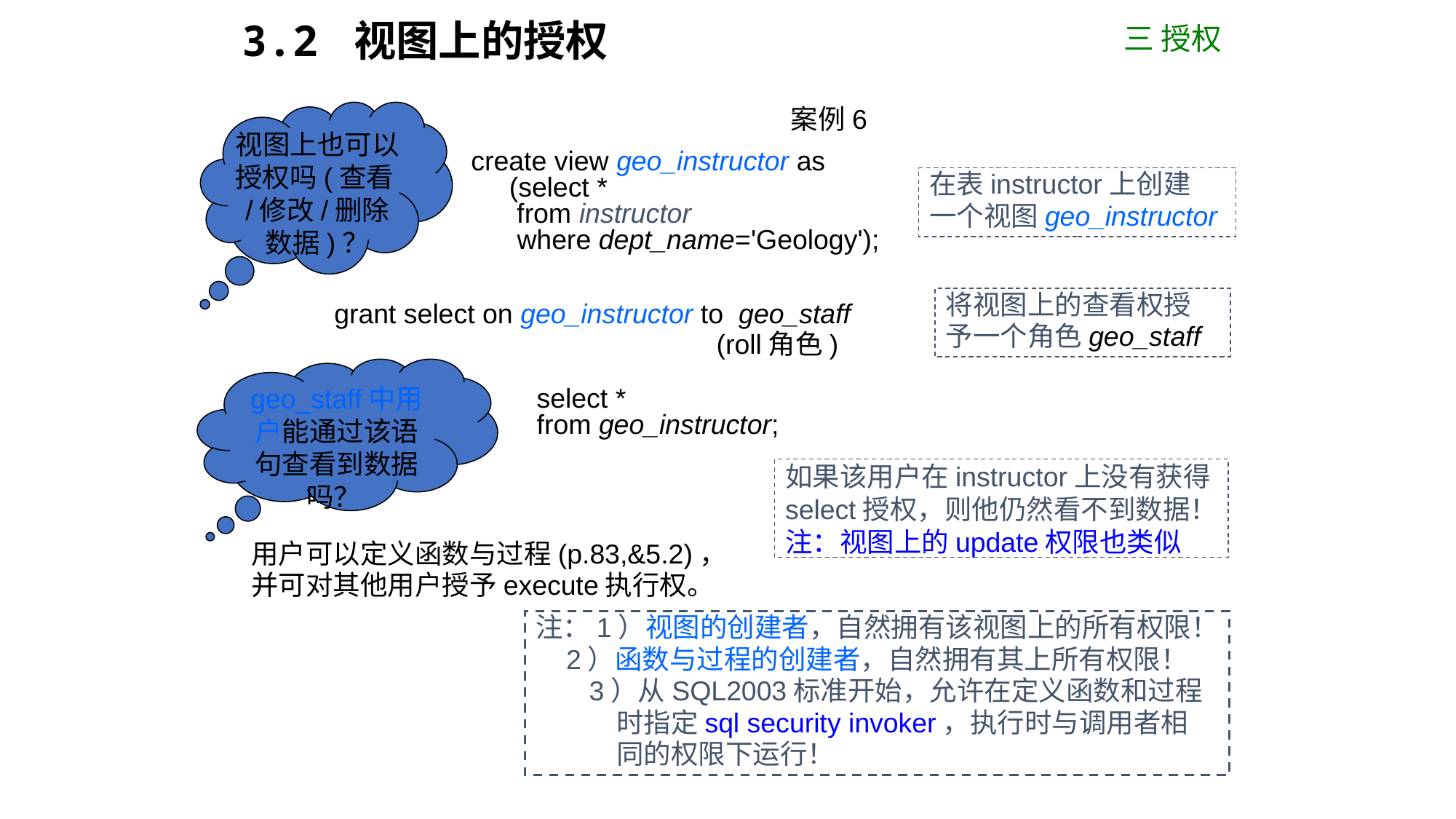

三 授权
# 3.2 视图上的授权
视图上也可以授权吗(查看/修改/删除数据)？
案例6
create view geo_instructor as
     (select *
      from instructor
      where dept_name='Geology');
在表instructor上创建
一个视图geo_instructor
将视图上的查看权授
予一个角色geo_staff
grant select on geo_instructor to  geo_staff
(roll角色)
geo_staff中用户能通过该语句查看到数据吗？
select *
from geo_instructor;
如果该用户在instructor上没有获得
select授权，则他仍然看不到数据！
注：视图上的update权限也类似
用户可以定义函数与过程(p.83,&5.2)，
并可对其他用户授予execute执行权。
注：1）视图的创建者，自然拥有该视图上的所有权限！
    2）函数与过程的创建者，自然拥有其上所有权限！
       3）从SQL2003标准开始，允许在定义函数和过程
            时指定sql security invoker，执行时与调用者相
            同的权限下运行！
49